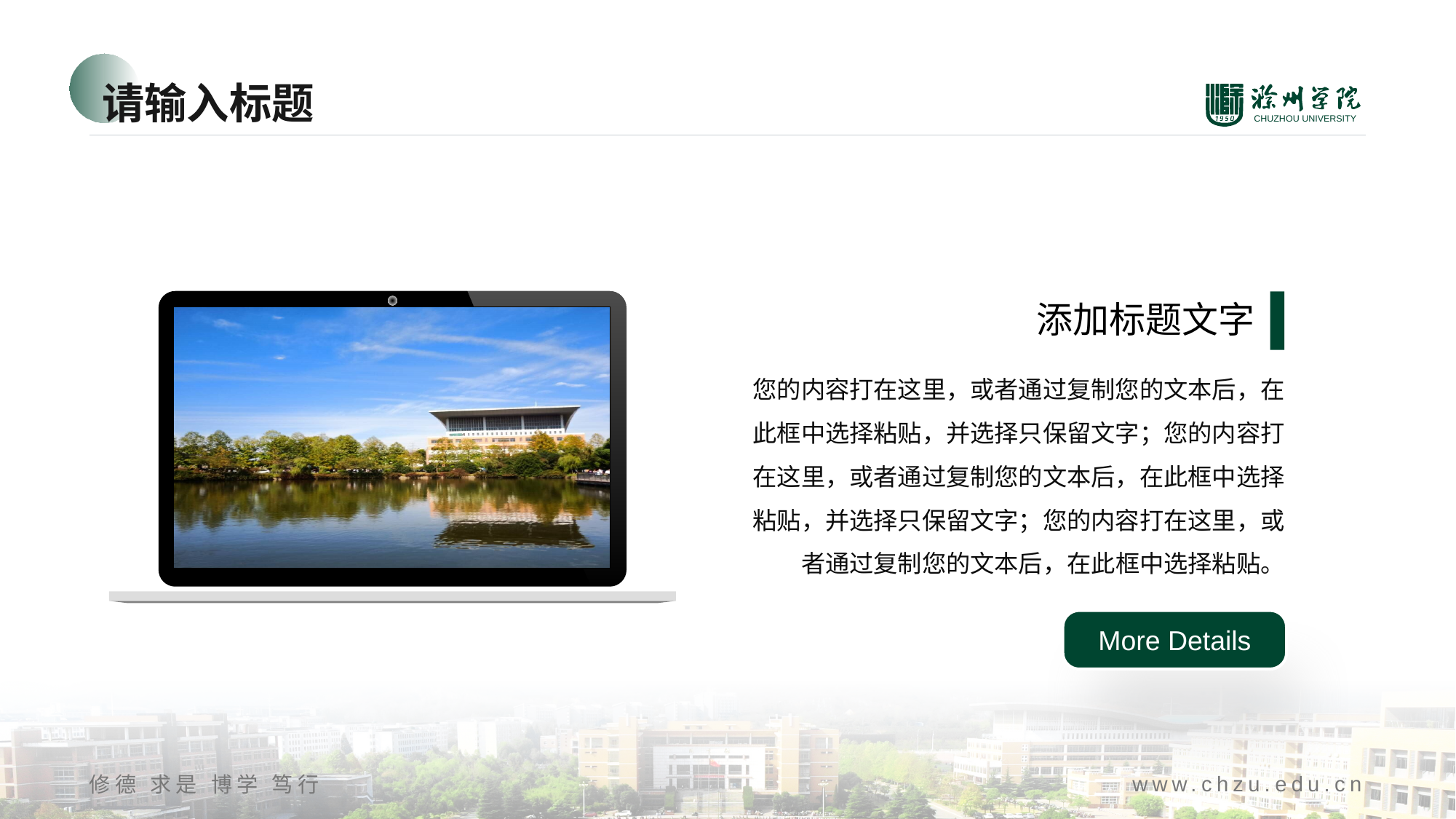

请输入标题

添加标题文字

您的内容打在这里，或者通过复制您的文本后，在此框中选择粘贴，并选择只保留文字；您的内容打在这里，或者通过复制您的文本后，在此框中选择粘贴，并选择只保留文字；您的内容打在这里，或者通过复制您的文本后，在此框中选择粘贴。
More Details